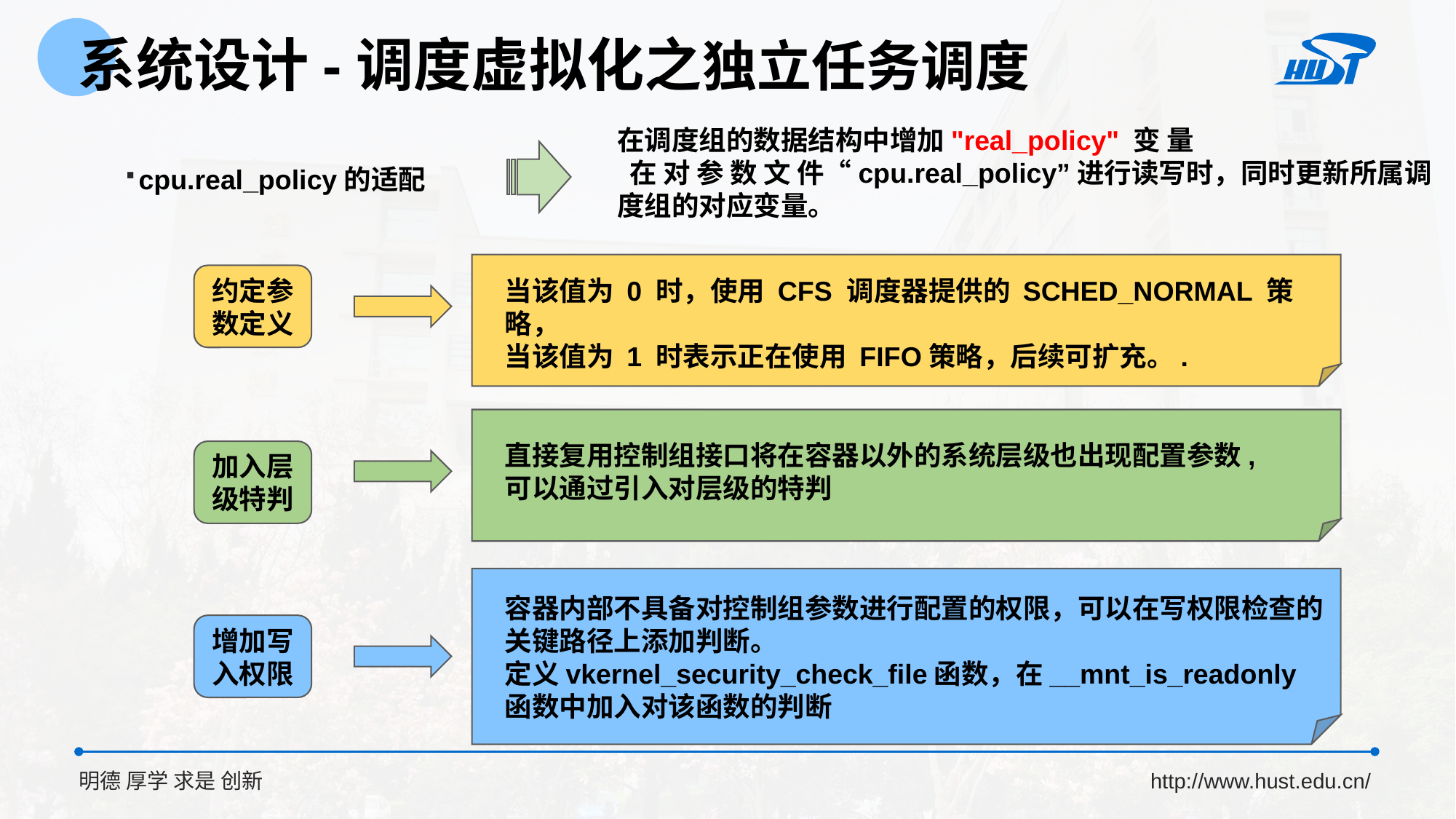

系统设计-调度虚拟化之独立任务调度
在调度组的数据结构中增加"real_policy" 变 量
 在 对 参 数 文 件“cpu.real_policy”进行读写时，同时更新所属调度组的对应变量。
·cpu.real_policy的适配

约定参数定义
当该值为 0 时，使用 CFS 调度器提供的 SCHED_NORMAL 策略，
当该值为 1 时表示正在使用 FIFO策略，后续可扩充。.

直接复用控制组接口将在容器以外的系统层级也出现配置参数,可以通过引入对层级的特判
加入层级特判

容器内部不具备对控制组参数进行配置的权限，可以在写权限检查的关键路径上添加判断。
定义vkernel_security_check_file函数，在__mnt_is_readonly 函数中加入对该函数的判断
增加写入权限